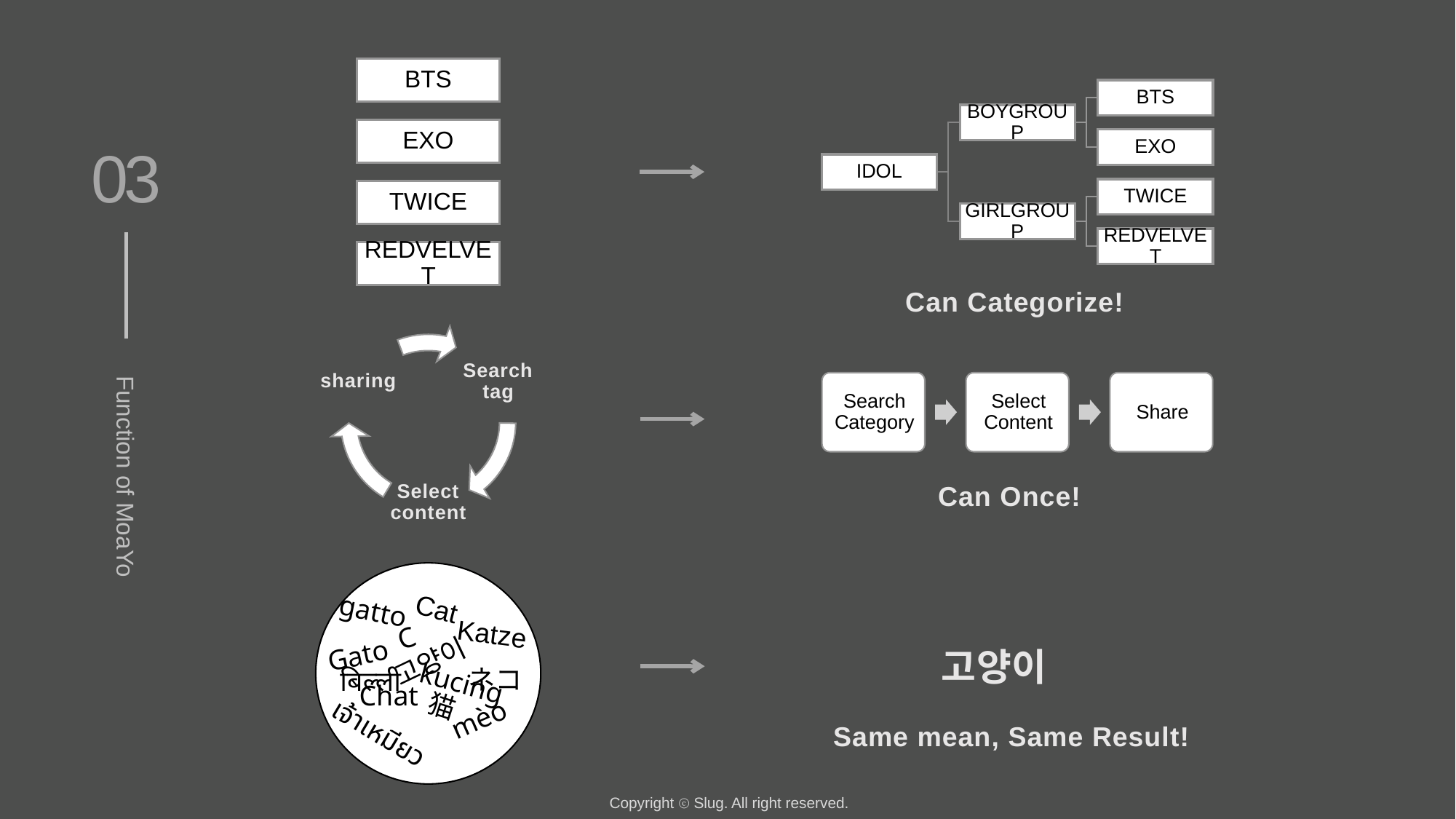

BTS
EXO
TWICE
REDVELVET
IDOL
BOYGROUP
BTS
EXO
GIRLGROUP
TWICE
REDVELVET
03
Function of MoaYo
Can Categorize!
Search tag
Select content
sharing
Search Category

Select Content

Share
Can Once!

Cat
gatto
Katze
С
Gato
고양이
ネコ
बिल्ली
kucing
Chat
猫
mèo
เจ้าเหมียว
고양이
Same mean, Same Result!
Copyright ⓒ Slug. All right reserved.